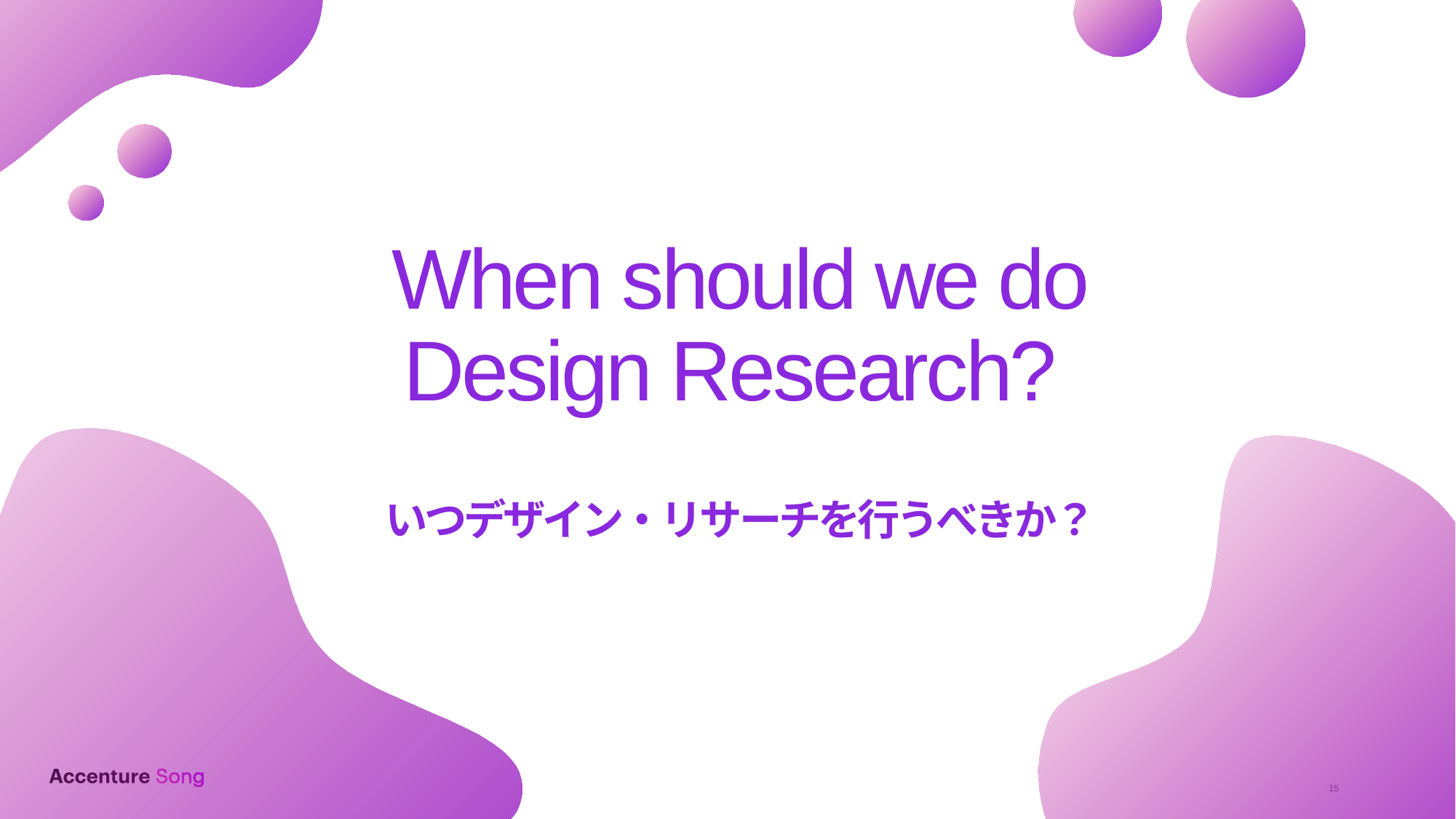

When should we do
Design Research?

いつデザイン・リサーチを行うべきか？
15